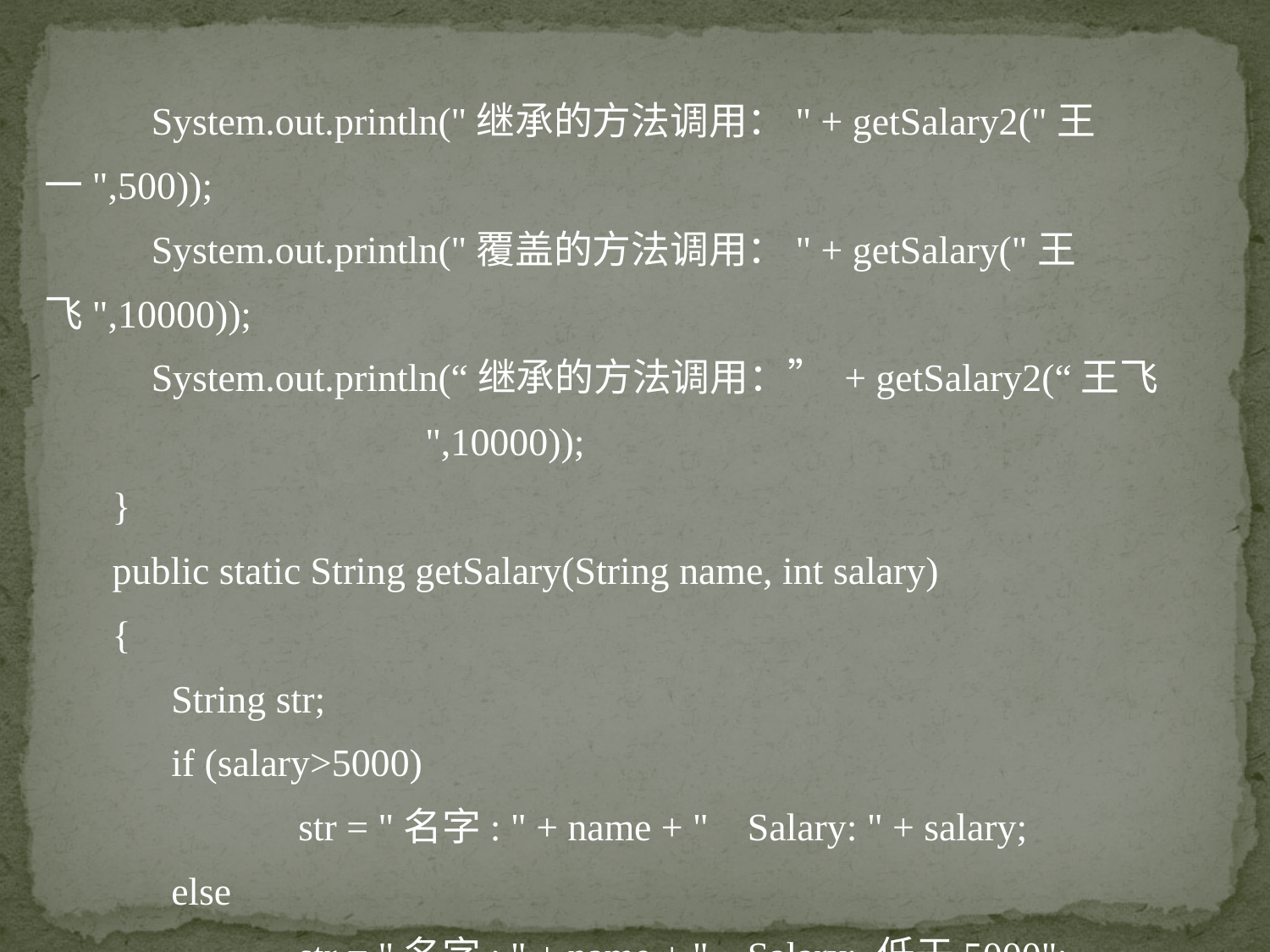

System.out.println("继承的方法调用：" + getSalary2("王一",500));
           System.out.println("覆盖的方法调用：" + getSalary("王飞",10000));
           System.out.println(“继承的方法调用：” + getSalary2(“王飞				",10000));
       }
       public static String getSalary(String name, int salary)
       {
	String str;
	if (salary>5000)
		str = "名字: " + name + "    Salary: " + salary;
	else
		str = "名字: " + name + "    Salary: 低于5000";